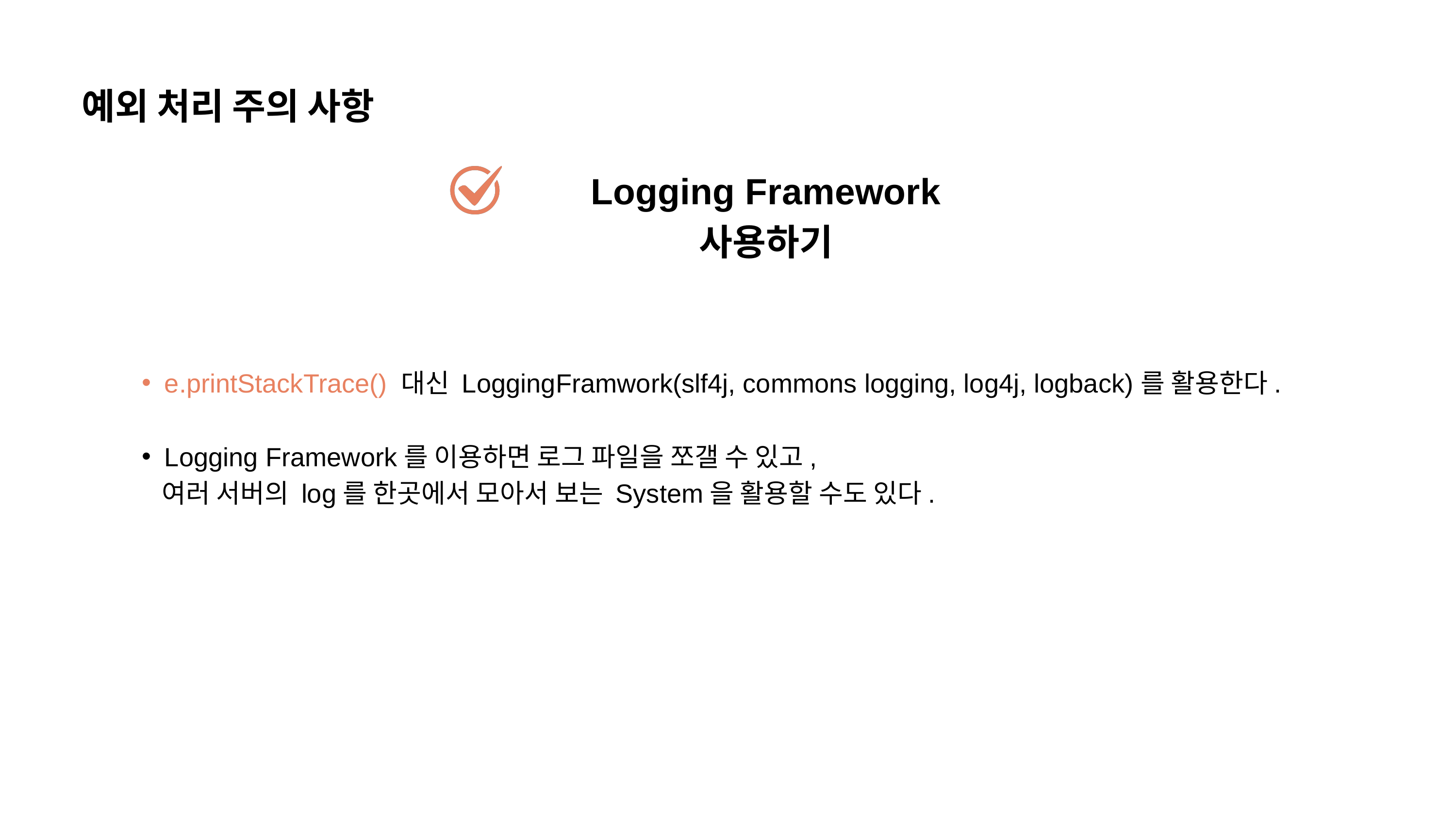

예외 처리 주의 사항
Logging Framework 사용하기

e.printStackTrace() 대신 LoggingFramwork(slf4j, commons logging, log4j, logback)를 활용한다.

Logging Framework를 이용하면 로그 파일을 쪼갤 수 있고,
      여러 서버의 log를 한곳에서 모아서 보는 System을 활용할 수도 있다.